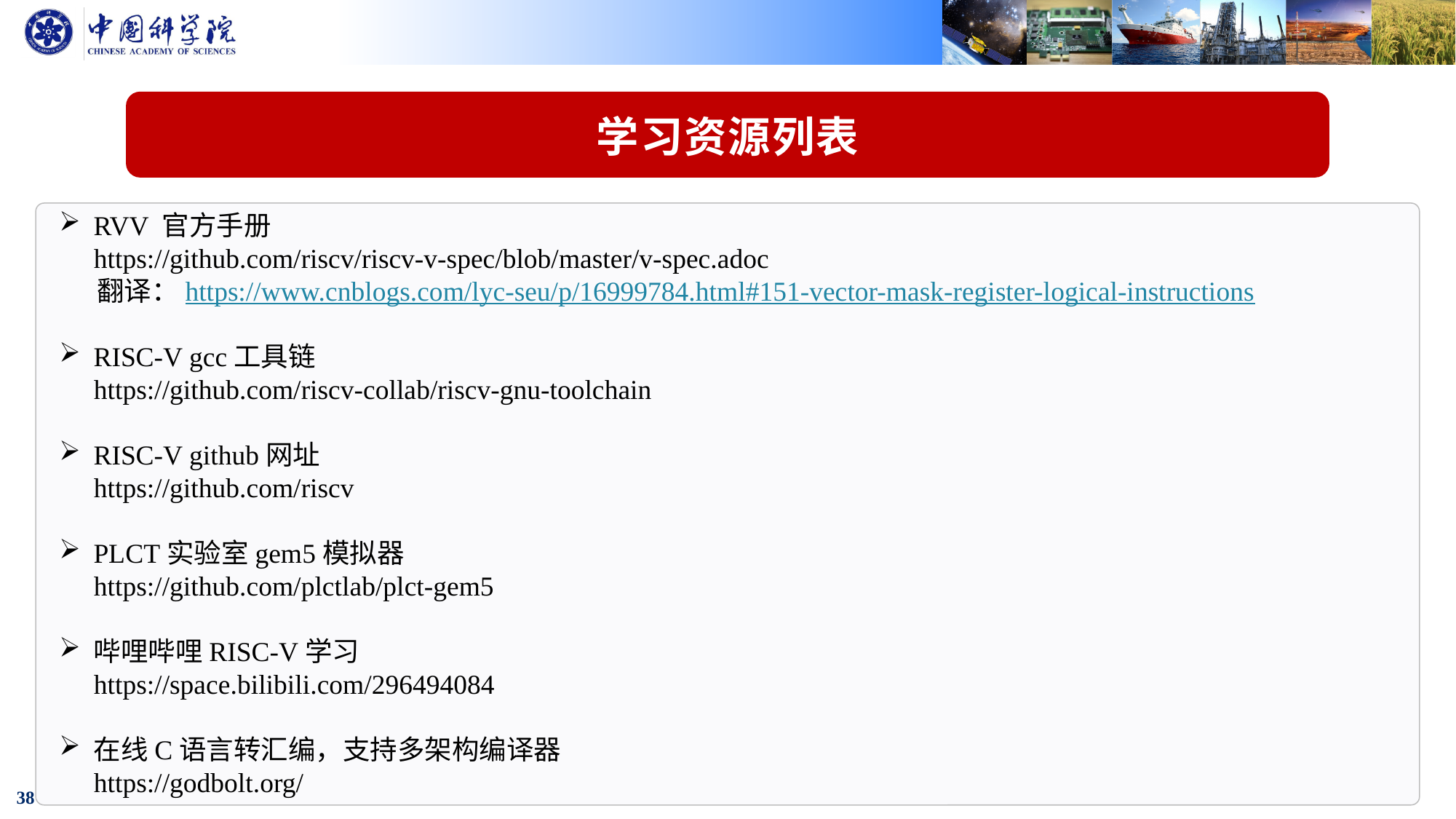

学习资源列表

RVV 官方手册
     https://github.com/riscv/riscv-v-spec/blob/master/v-spec.adoc
     翻译：https://www.cnblogs.com/lyc-seu/p/16999784.html#151-vector-mask-register-logical-instructions

RISC-V gcc工具链
     https://github.com/riscv-collab/riscv-gnu-toolchain

RISC-V github网址
     https://github.com/riscv

PLCT实验室gem5模拟器
     https://github.com/plctlab/plct-gem5

哔哩哔哩RISC-V学习
     https://space.bilibili.com/296494084

在线C语言转汇编，支持多架构编译器
     https://godbolt.org/